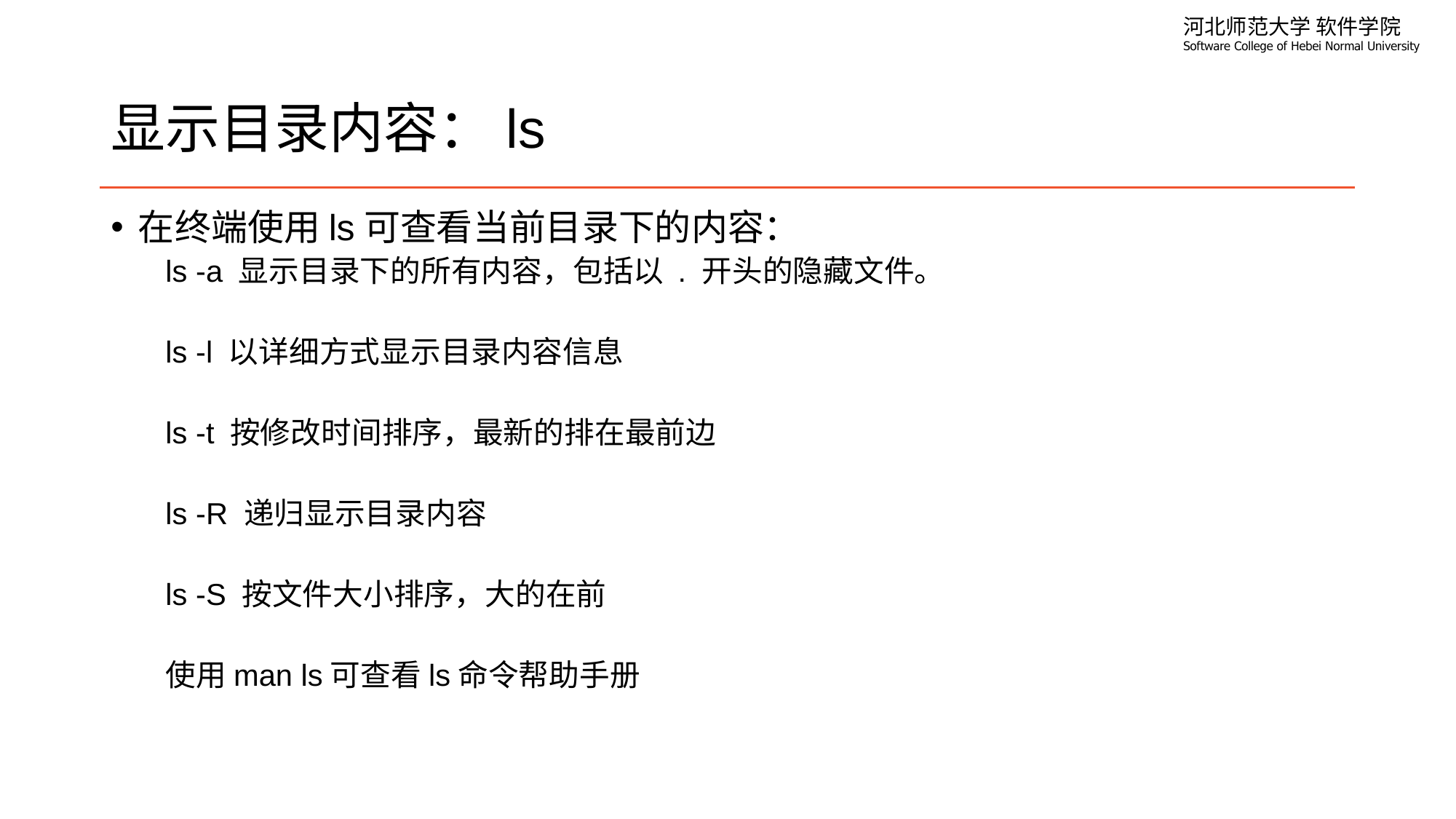

# 显示目录内容：ls
在终端使用ls可查看当前目录下的内容：
ls -a 显示目录下的所有内容，包括以 . 开头的隐藏文件。

ls -l 以详细方式显示目录内容信息

ls -t 按修改时间排序，最新的排在最前边

ls -R 递归显示目录内容

ls -S 按文件大小排序，大的在前

使用man ls可查看ls命令帮助手册